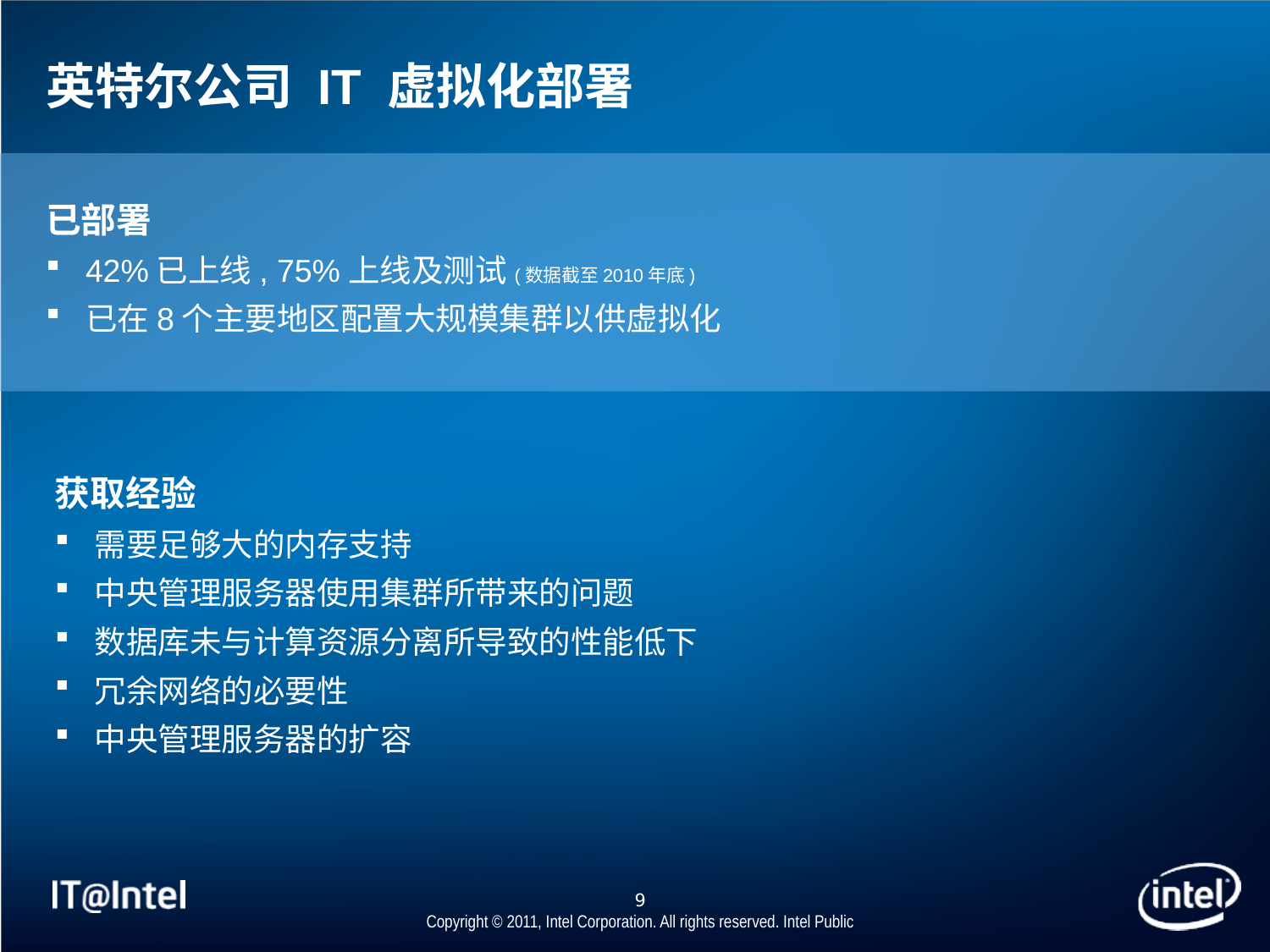

# 英特尔公司 IT 虚拟化部署

已部署
42%已上线, 75%上线及测试(数据截至2010年底)
已在8个主要地区配置大规模集群以供虚拟化
获取经验
需要足够大的内存支持
中央管理服务器使用集群所带来的问题
数据库未与计算资源分离所导致的性能低下
冗余网络的必要性
中央管理服务器的扩容